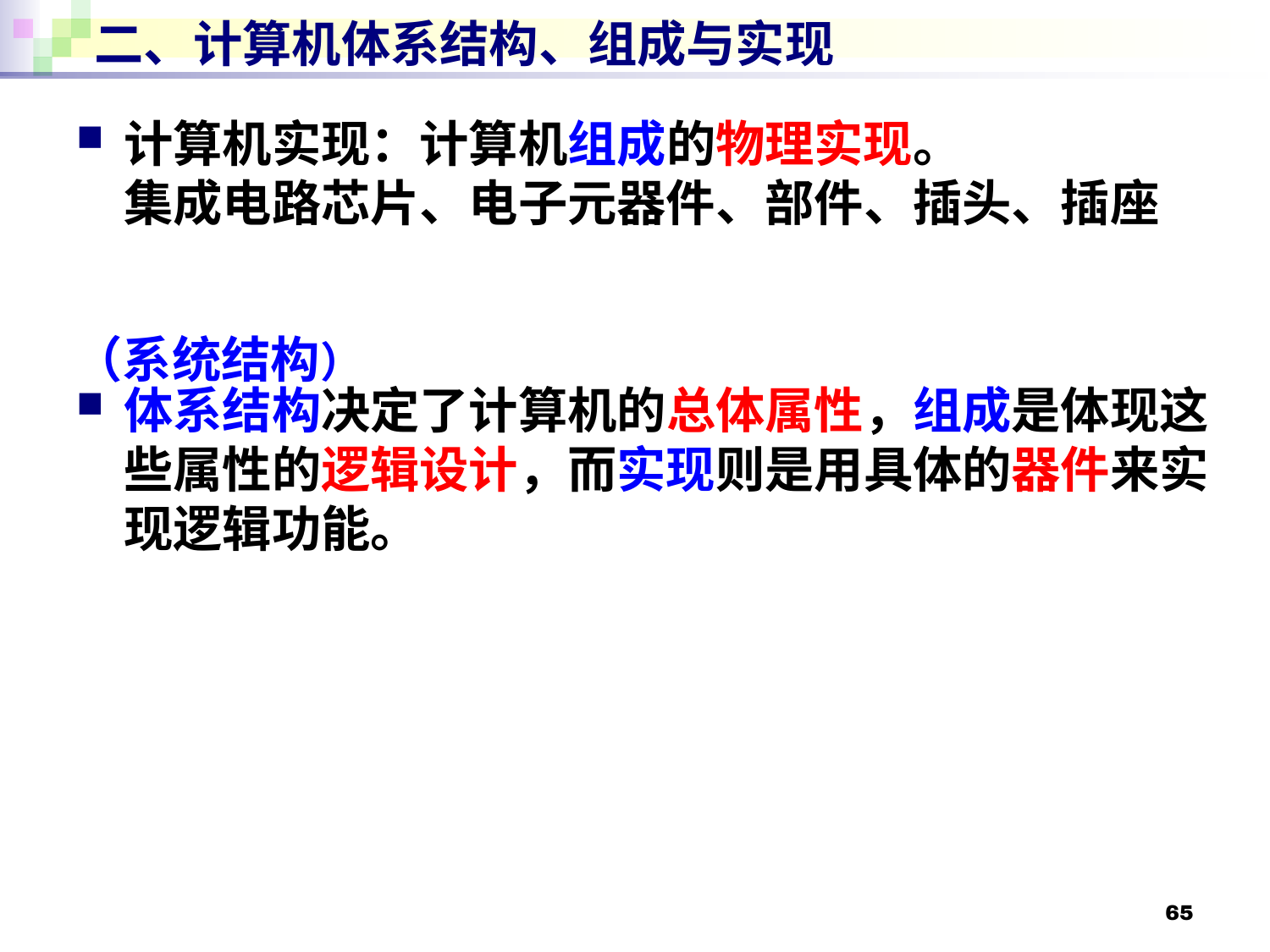

# 二、计算机体系结构、组成与实现
计算机实现：计算机组成的物理实现。
集成电路芯片、电子元器件、部件、插头、插座

体系结构决定了计算机的总体属性，组成是体现这些属性的逻辑设计，而实现则是用具体的器件来实现逻辑功能。
（系统结构）
65